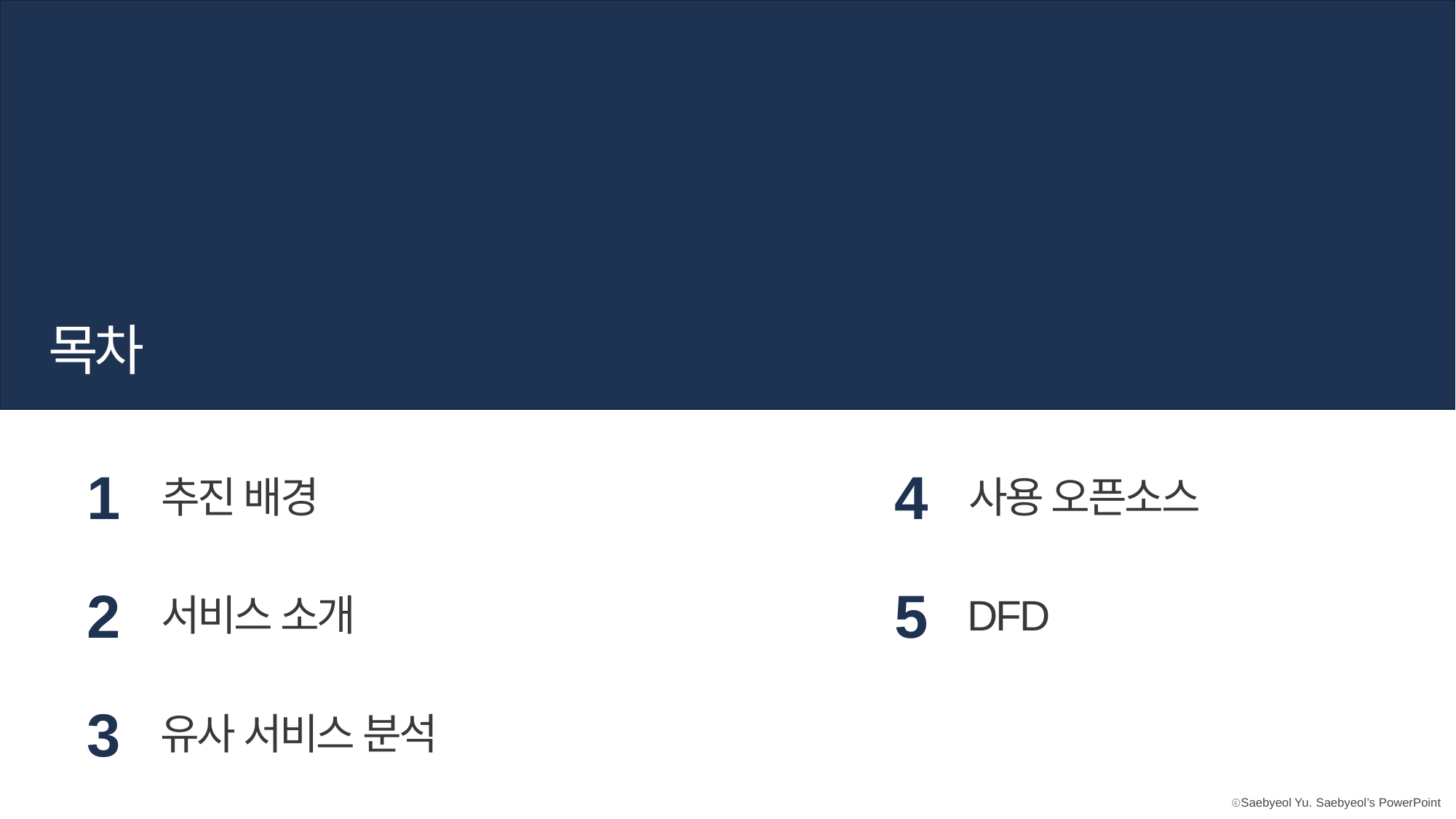

목차
1
추진 배경
4
사용 오픈소스
2
서비스 소개
5
DFD
3
유사 서비스 분석